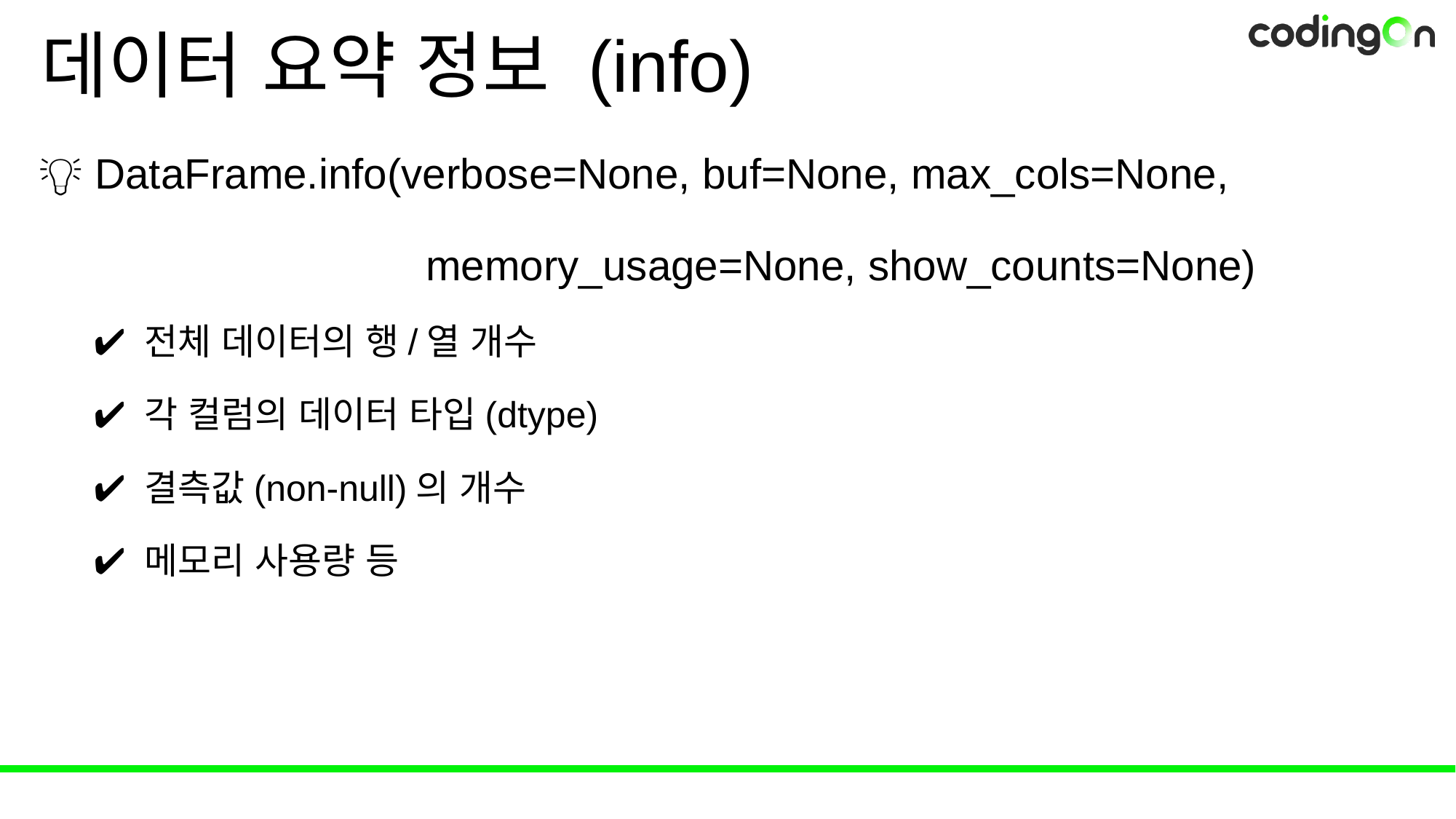

# 데이터 요약 정보 (info)
💡 DataFrame.info(verbose=None, buf=None, max_cols=None,
			     memory_usage=None, show_counts=None)
✔️ 전체 데이터의 행/열 개수
✔️ 각 컬럼의 데이터 타입(dtype)
✔️ 결측값(non-null)의 개수
✔️ 메모리 사용량 등